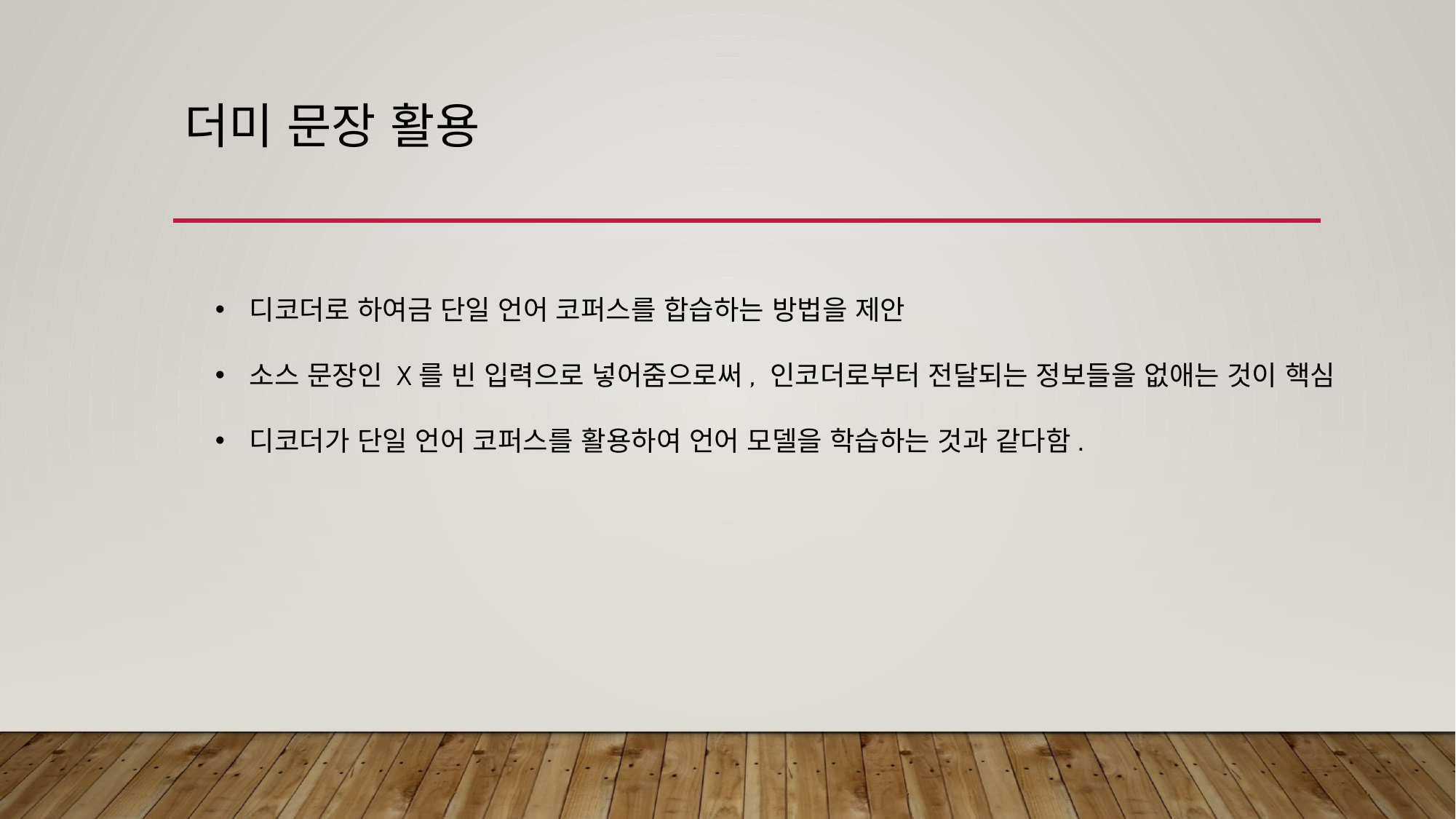

# 더미 문장 활용
디코더로 하여금 단일 언어 코퍼스를 합습하는 방법을 제안
소스 문장인 X를 빈 입력으로 넣어줌으로써, 인코더로부터 전달되는 정보들을 없애는 것이 핵심
디코더가 단일 언어 코퍼스를 활용하여 언어 모델을 학습하는 것과 같다함.